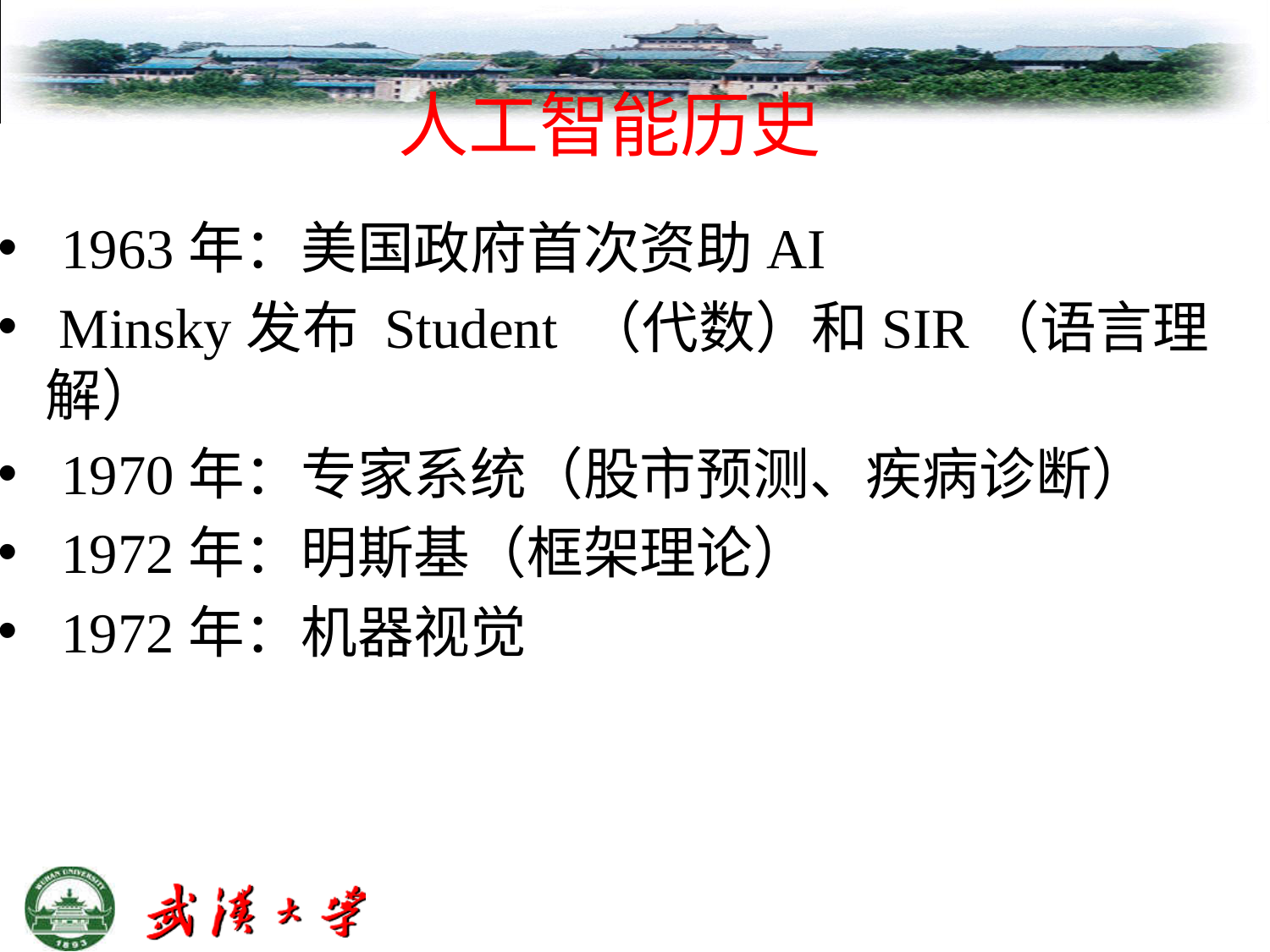

# 人工智能历史
1963年：美国政府首次资助AI
 Minsky发布 Student （代数）和SIR（语言理解）
1970年：专家系统（股市预测、疾病诊断）
1972年：明斯基（框架理论）
1972年：机器视觉